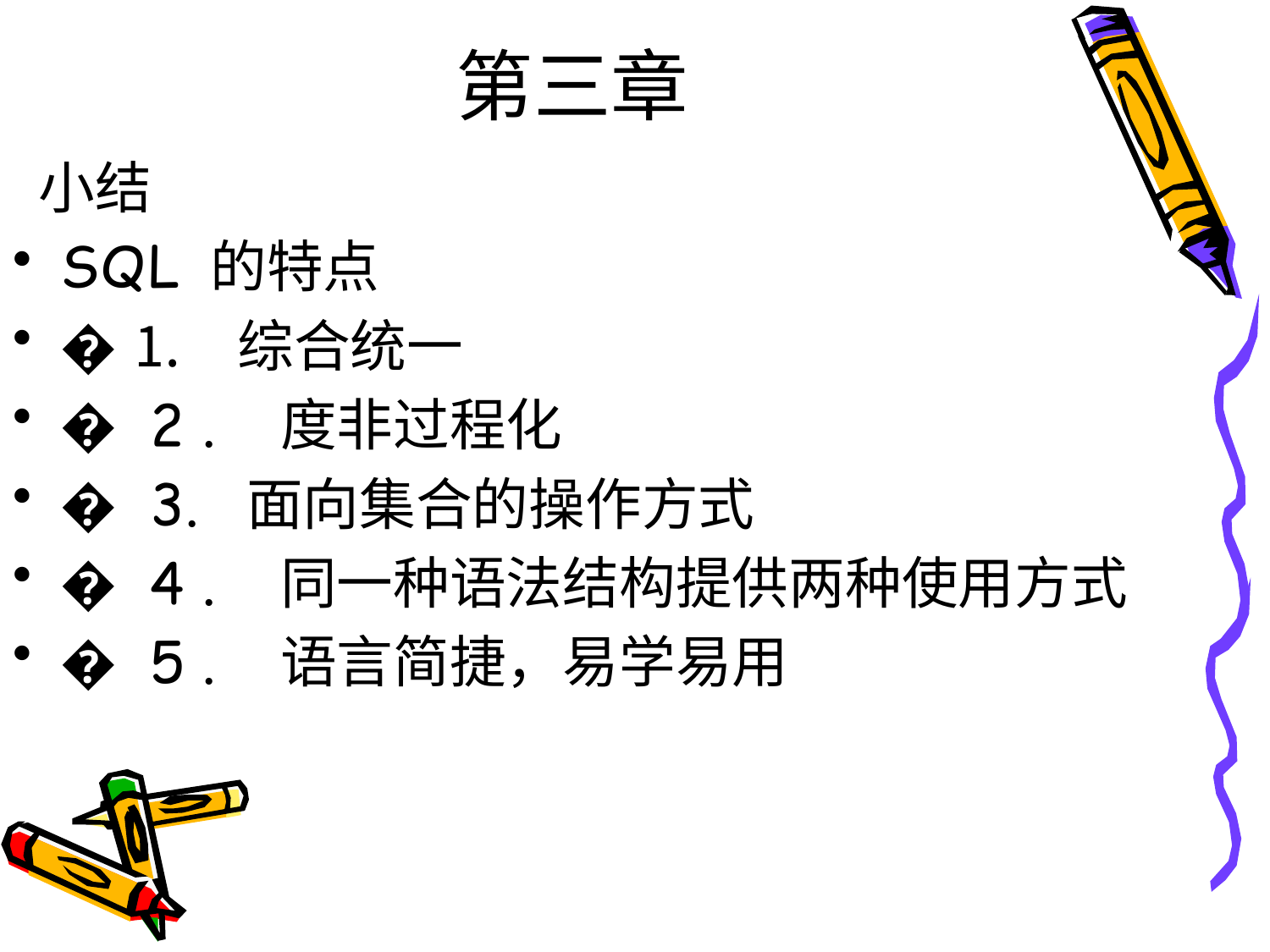

# 第三章
 小结
SQL 的特点
� ⒈   综合统一
�  2 .   度非过程化
�  3.  面向集合的操作方式
�  4 .   同一种语法结构提供两种使用方式
�  5 .   语言简捷，易学易用